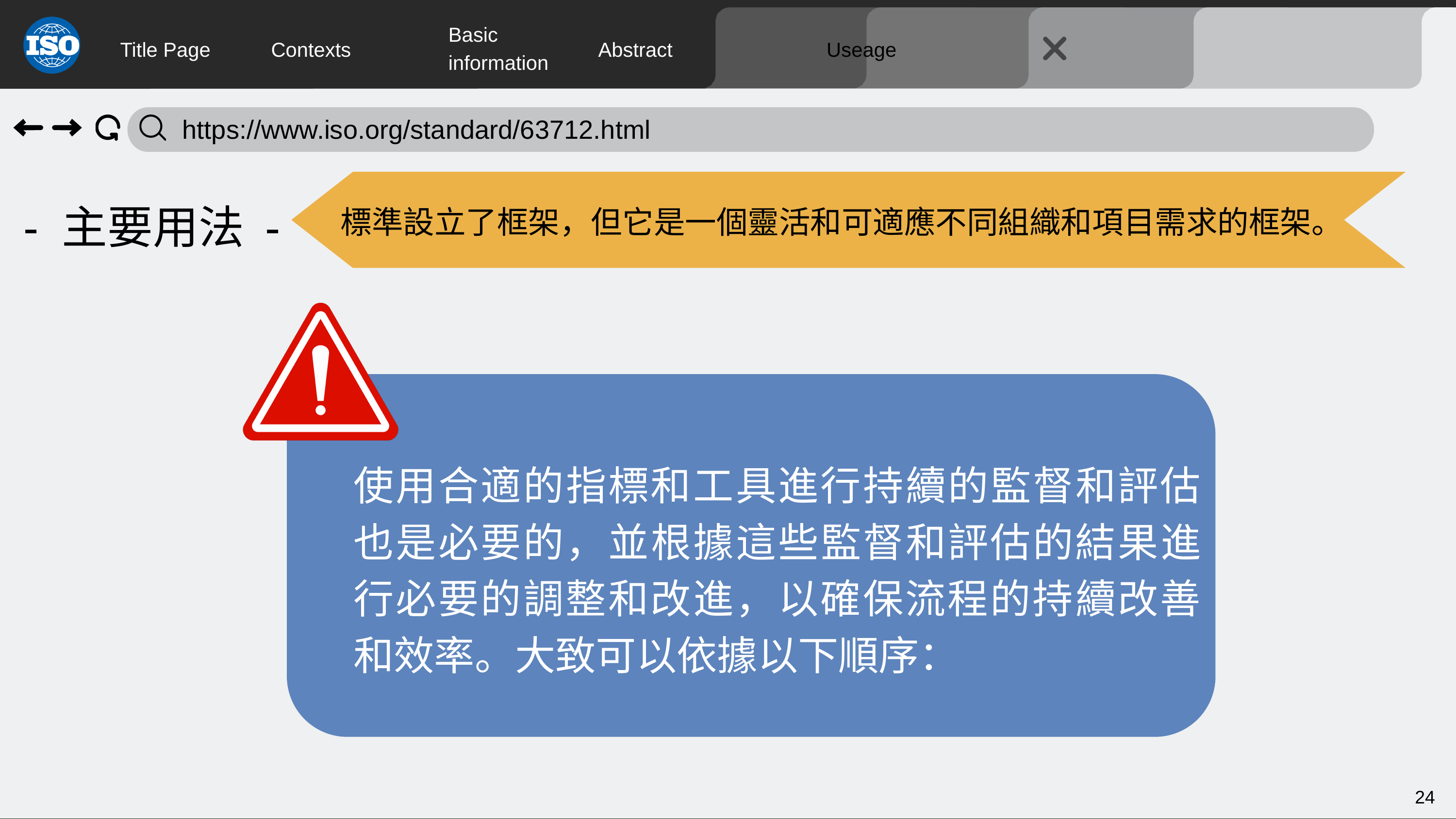

Title Page
Contexts
Abstract
Useage

Basic
information

       https://www.iso.org/standard/63712.html

- 主要用法 -
標準設立了框架，但它是一個靈活和可適應不同組織和項目需求的框架。

使用合適的指標和工具進行持續的監督和評估也是必要的，並根據這些監督和評估的結果進行必要的調整和改進，以確保流程的持續改善和效率。大致可以依據以下順序：
24